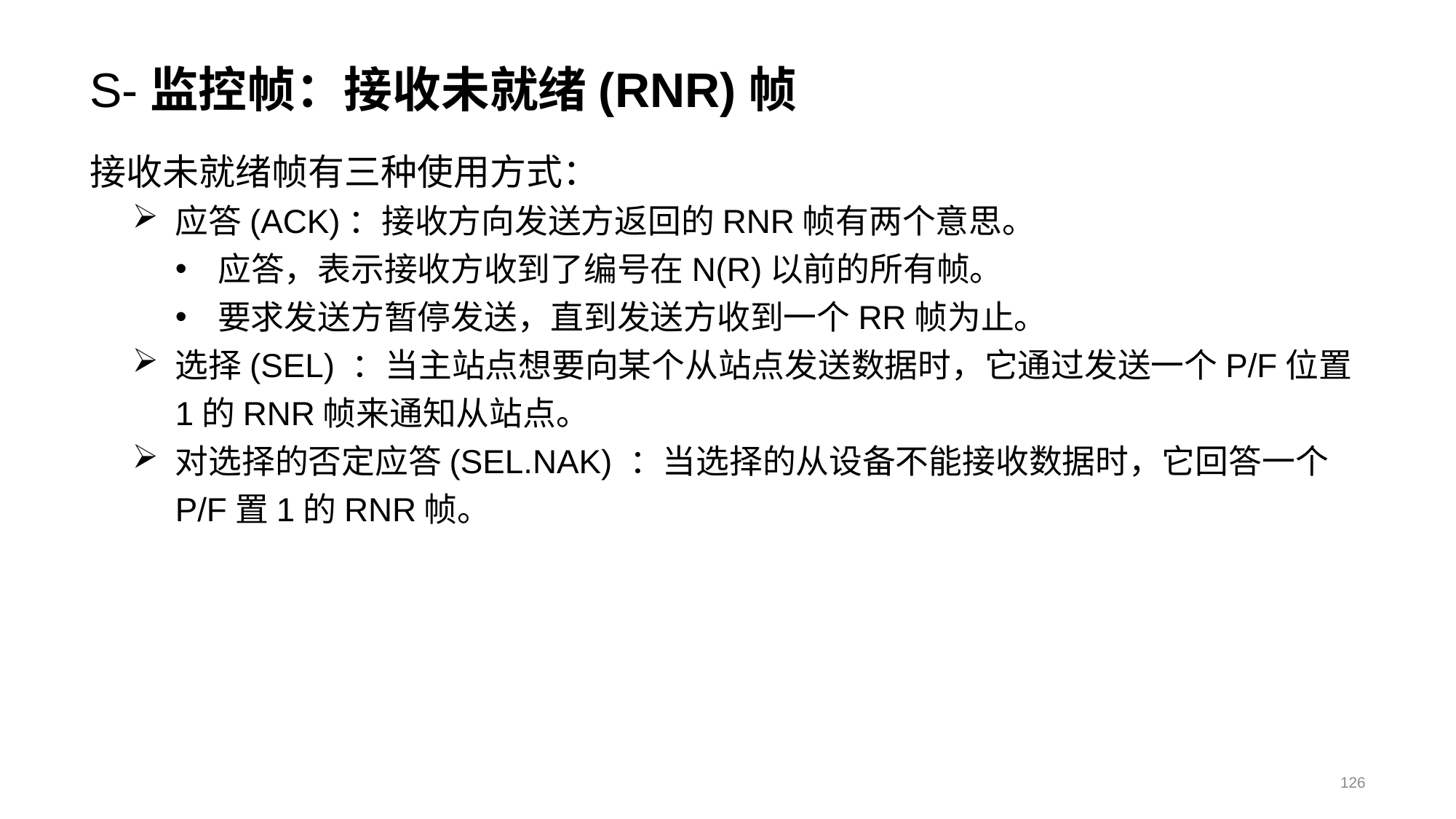

# S-监控帧：接收未就绪(RNR)帧
接收未就绪帧有三种使用方式：
应答(ACK)：接收方向发送方返回的RNR帧有两个意思。
应答，表示接收方收到了编号在N(R)以前的所有帧。
要求发送方暂停发送，直到发送方收到一个RR帧为止。
选择(SEL) ：当主站点想要向某个从站点发送数据时，它通过发送一个P/F位置1的RNR帧来通知从站点。
对选择的否定应答(SEL.NAK) ：当选择的从设备不能接收数据时，它回答一个P/F置1的RNR帧。

126